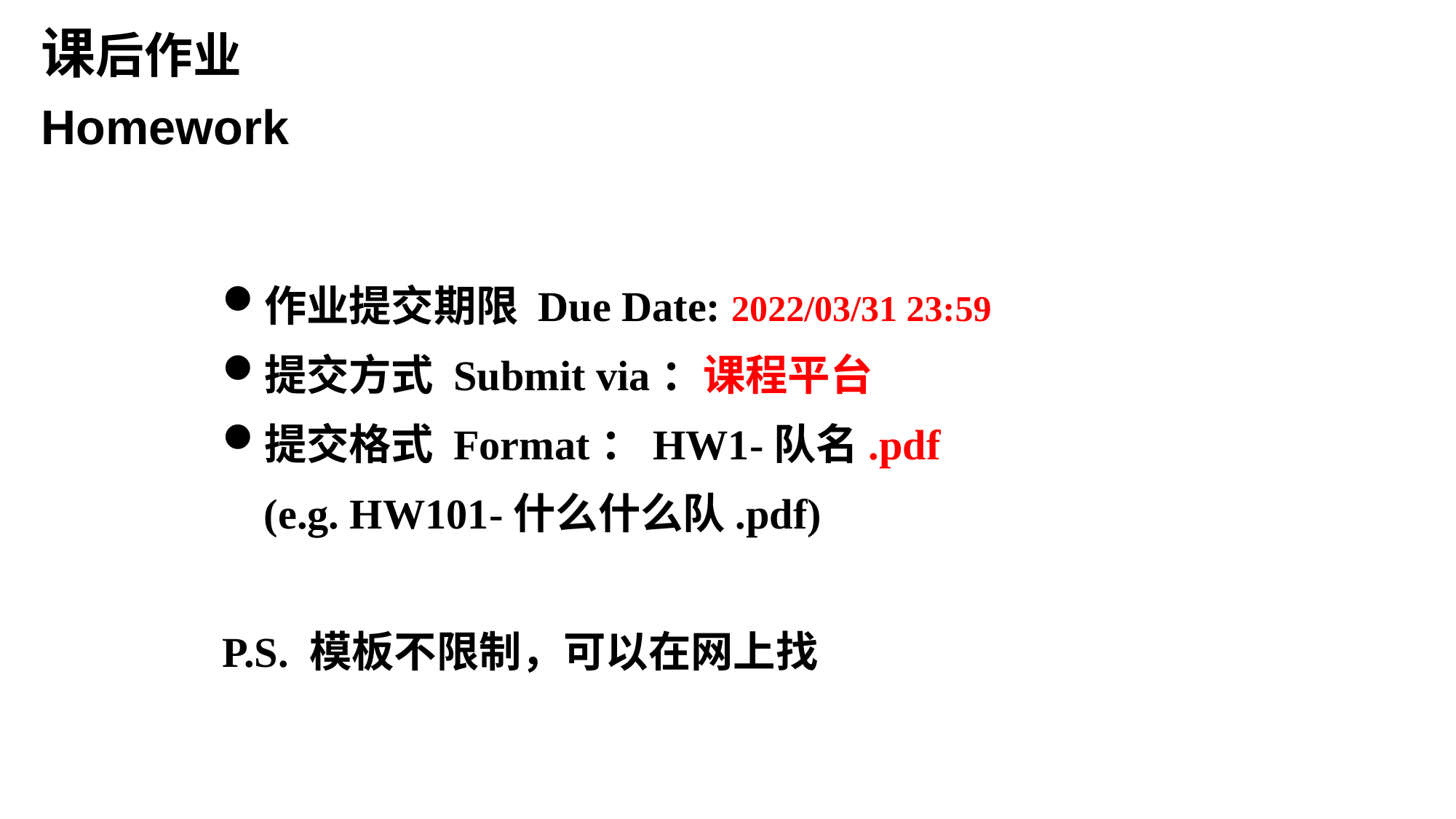

课后作业
Homework

作业提交期限 Due Date: 2022/03/31 23:59
提交方式 Submit via：课程平台
提交格式 Format：HW1-队名.pdf
    (e.g. HW101-什么什么队.pdf)

P.S. 模板不限制，可以在网上找